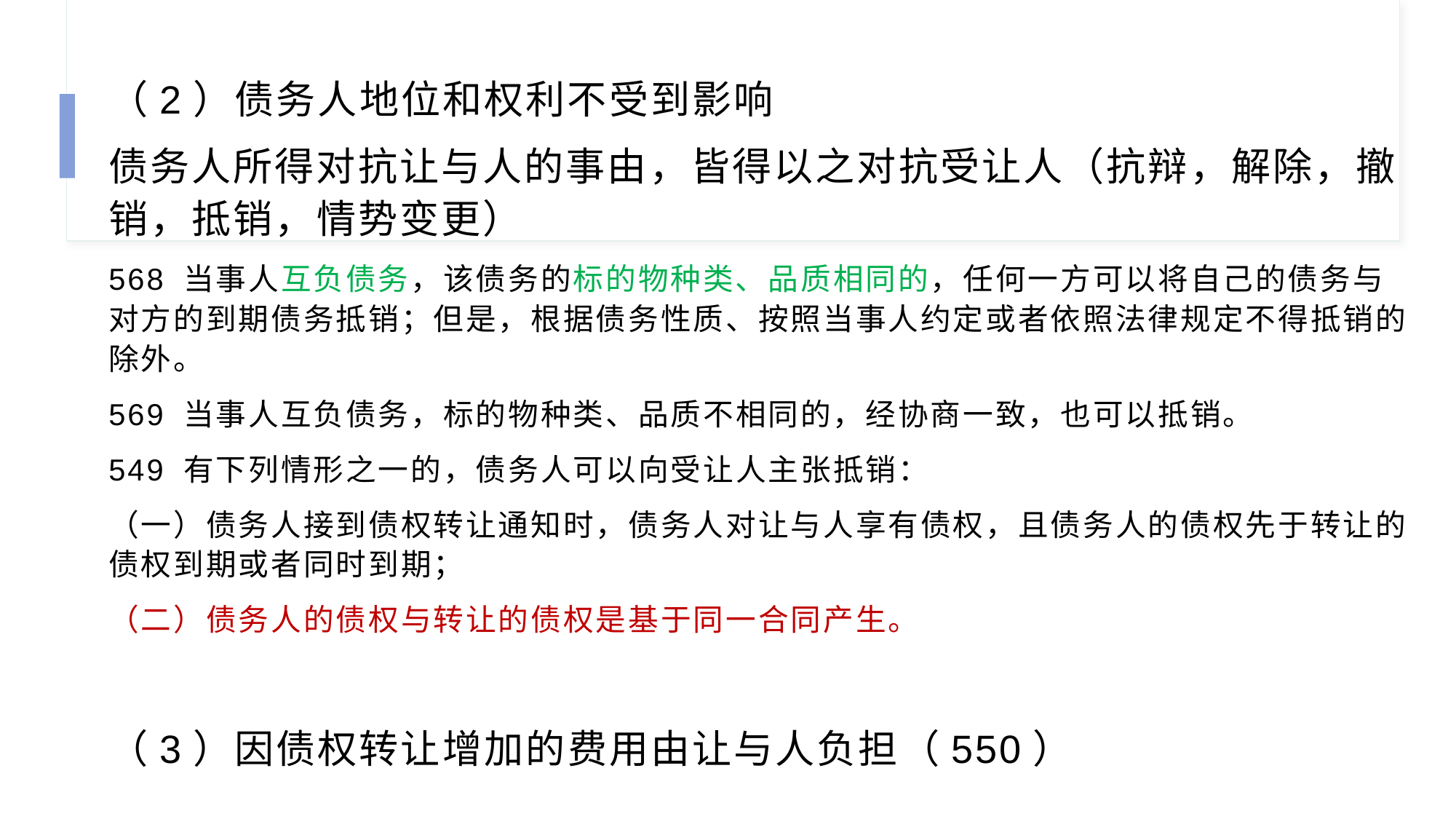

（2）债务人地位和权利不受到影响
债务人所得对抗让与人的事由，皆得以之对抗受让人（抗辩，解除，撤销，抵销，情势变更）
568 当事人互负债务，该债务的标的物种类、品质相同的，任何一方可以将自己的债务与对方的到期债务抵销；但是，根据债务性质、按照当事人约定或者依照法律规定不得抵销的除外。
569 当事人互负债务，标的物种类、品质不相同的，经协商一致，也可以抵销。
549 有下列情形之一的，债务人可以向受让人主张抵销：
（一）债务人接到债权转让通知时，债务人对让与人享有债权，且债务人的债权先于转让的债权到期或者同时到期；
（二）债务人的债权与转让的债权是基于同一合同产生。

（3）因债权转让增加的费用由让与人负担（550）